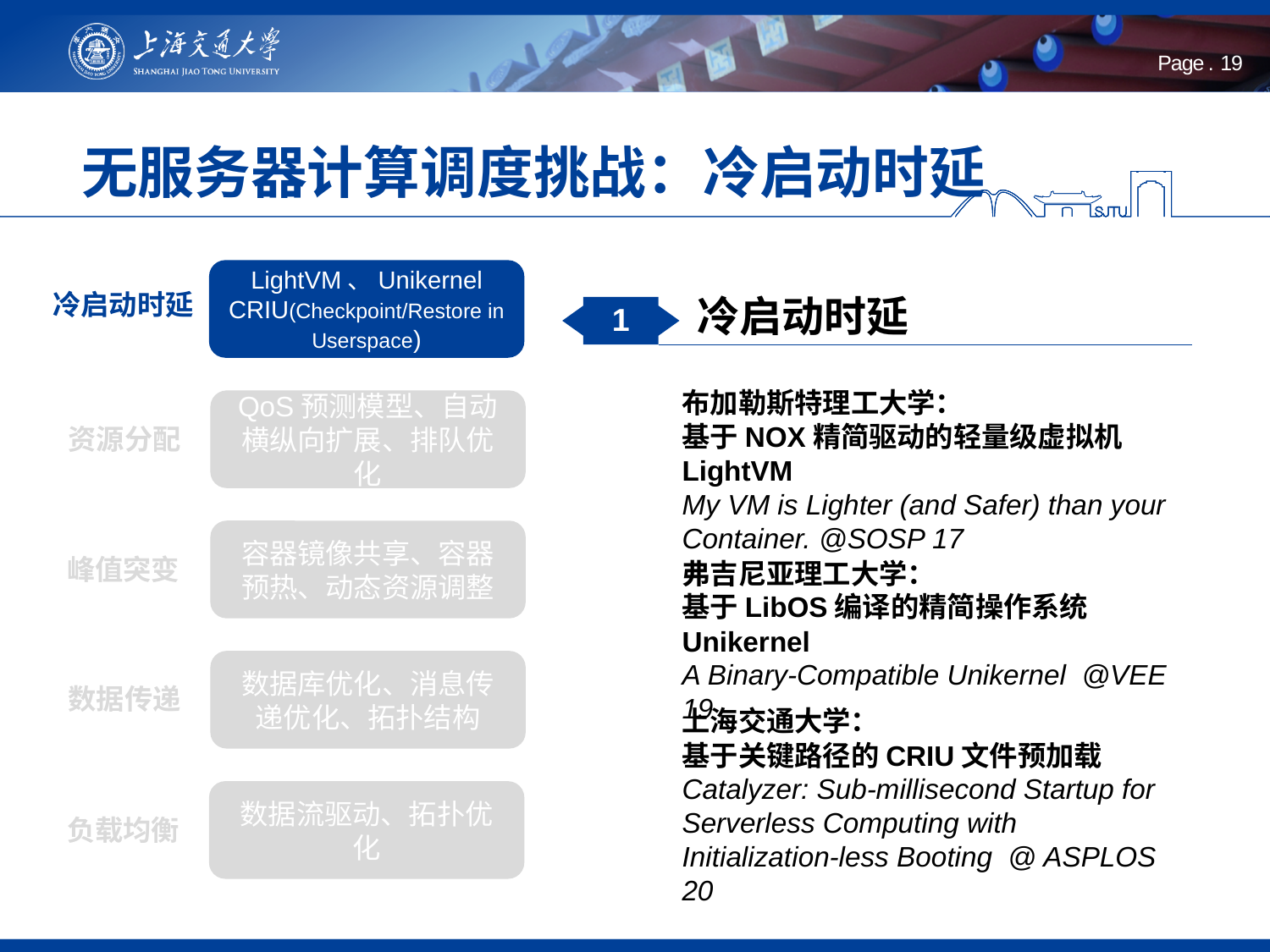

# 无服务器计算调度挑战：冷启动时延
LightVM、Unikernel
CRIU(Checkpoint/Restore in Userspace)
冷启动时延
冷启动时延
1

布加勒斯特理工大学：
基于NOX精简驱动的轻量级虚拟机LightVM
My VM is Lighter (and Safer) than your Container. @SOSP 17

QoS预测模型、自动横纵向扩展、排队优化
资源分配
容器镜像共享、容器预热、动态资源调整
峰值突变
弗吉尼亚理工大学：
基于LibOS编译的精简操作系统Unikernel
A Binary-Compatible Unikernel  @VEE 19

数据库优化、消息传递优化、拓扑结构
数据传递
上海交通大学：
基于关键路径的CRIU文件预加载 Catalyzer: Sub-millisecond Startup for Serverless Computing with Initialization-less Booting  @ ASPLOS 20

数据流驱动、拓扑优化
负载均衡